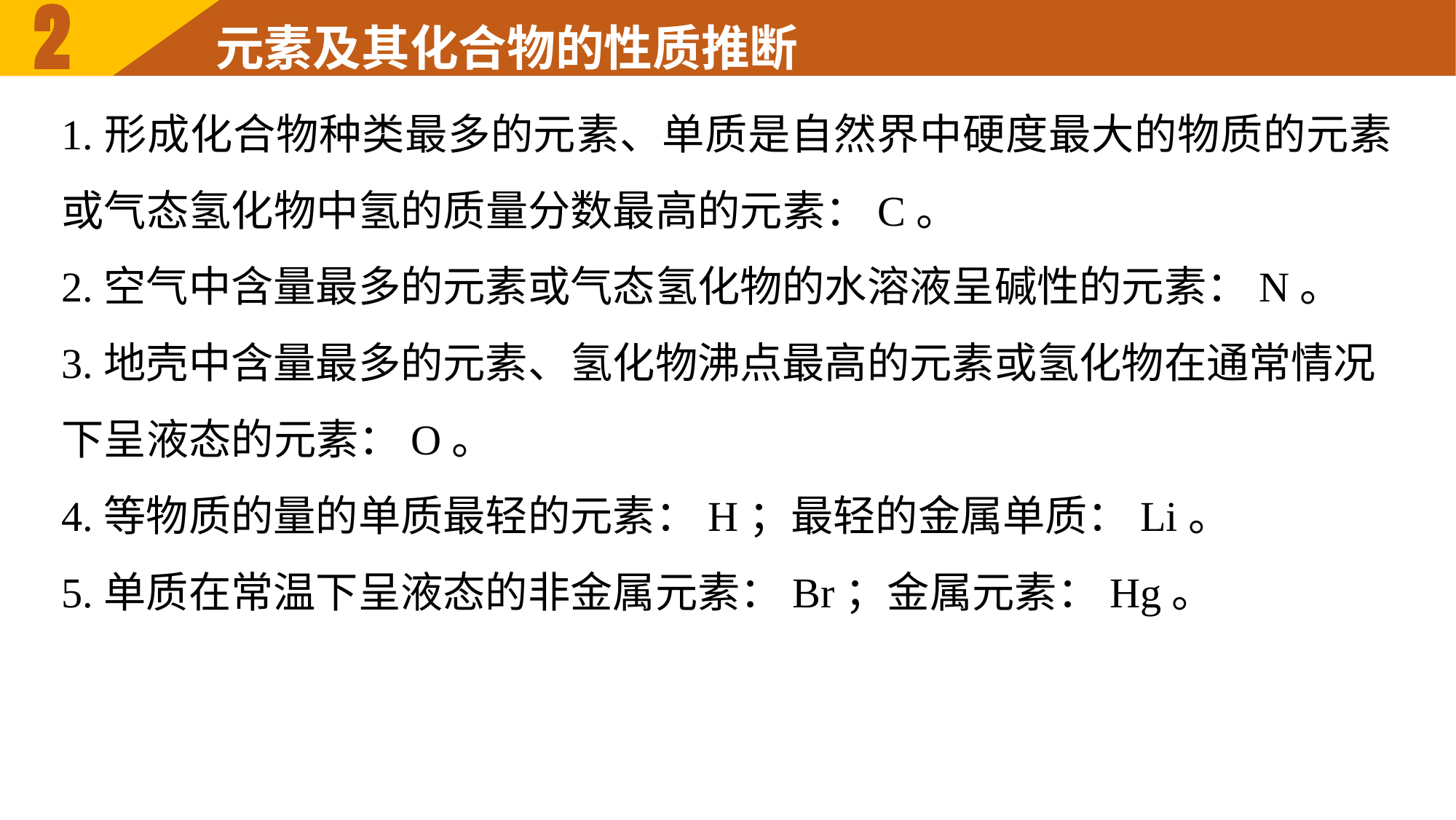

2
元素及其化合物的性质推断

1.形成化合物种类最多的元素、单质是自然界中硬度最大的物质的元素或气态氢化物中氢的质量分数最高的元素：C。
2.空气中含量最多的元素或气态氢化物的水溶液呈碱性的元素：N。
3.地壳中含量最多的元素、氢化物沸点最高的元素或氢化物在通常情况下呈液态的元素：O。
4.等物质的量的单质最轻的元素：H；最轻的金属单质：Li。
5.单质在常温下呈液态的非金属元素：Br；金属元素：Hg。